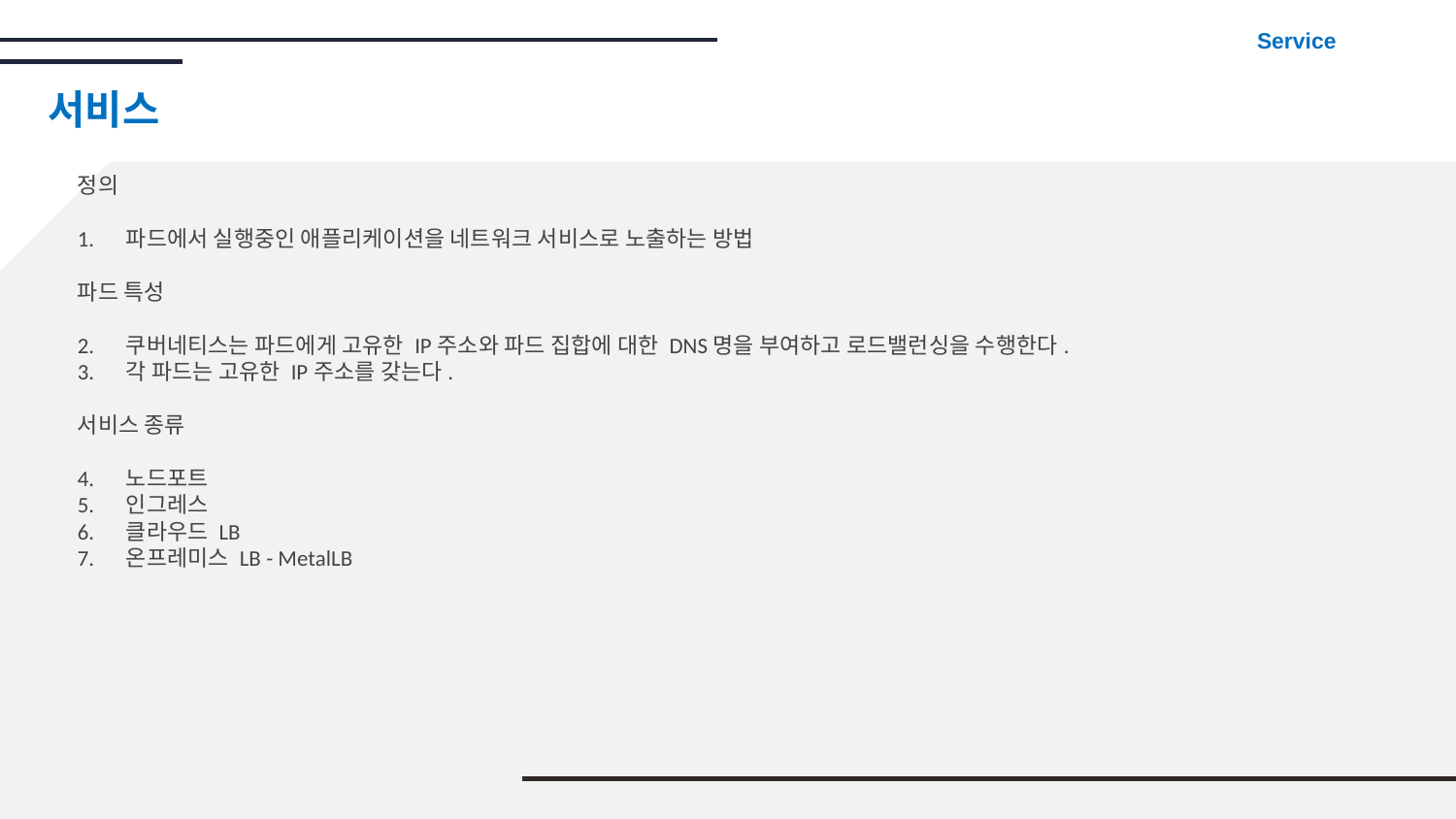

Service
# 서비스
정의

파드에서 실행중인 애플리케이션을 네트워크 서비스로 노출하는 방법

파드 특성

쿠버네티스는 파드에게 고유한 IP주소와 파드 집합에 대한 DNS명을 부여하고 로드밸런싱을 수행한다.
각 파드는 고유한 IP주소를 갖는다.

서비스 종류

노드포트
인그레스
클라우드 LB
온프레미스 LB - MetalLB